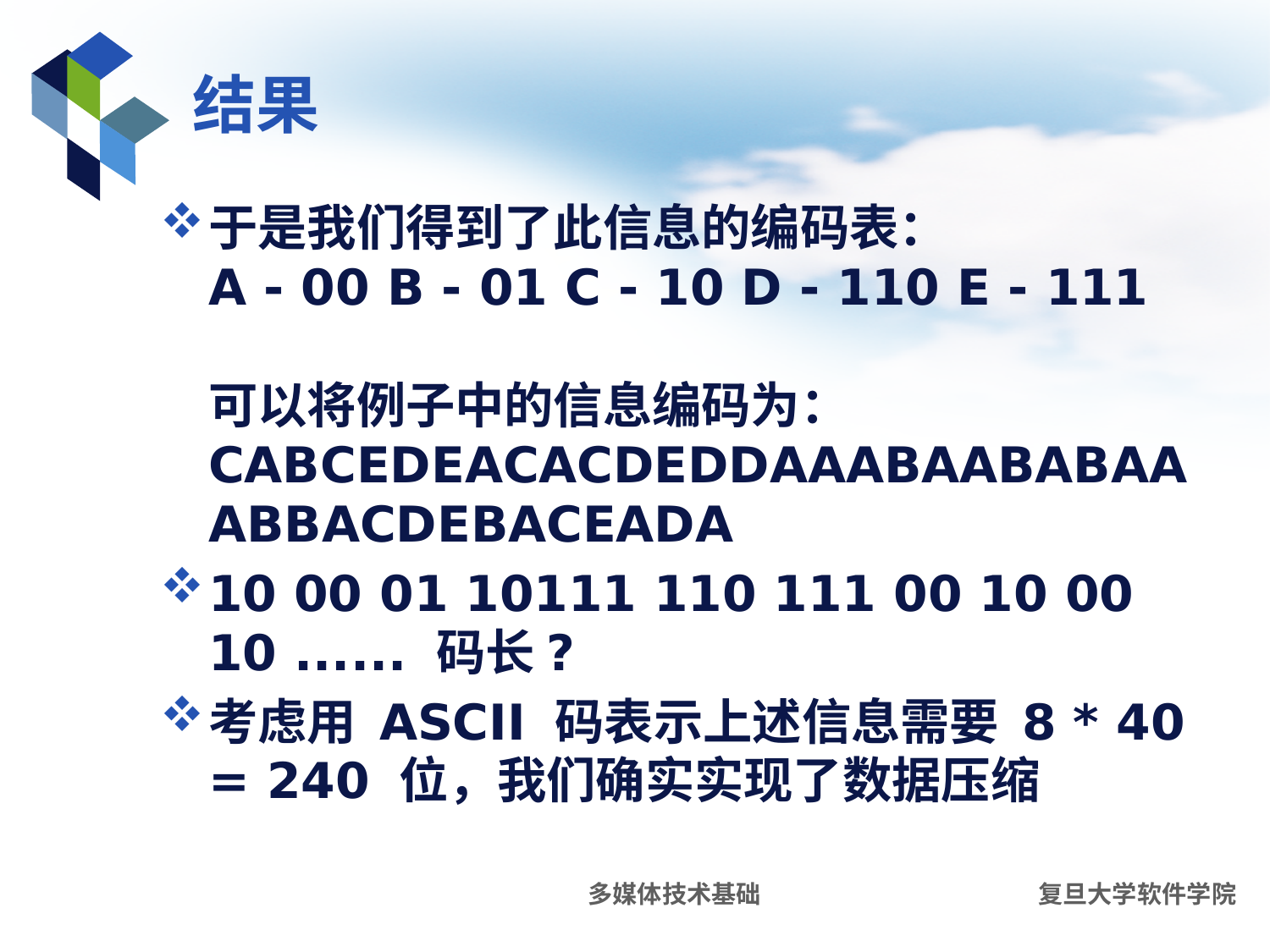

# 结果
于是我们得到了此信息的编码表：
A - 00 B - 01 C - 10 D - 110 E - 111
可以将例子中的信息编码为：
cabcedeacacdeddaaabaababaaabbacdebaceada
10 00 01 10111 110 111 00 10 00 10 ...... 码长?
考虑用 ASCII 码表示上述信息需要 8 * 40 = 240 位，我们确实实现了数据压缩
多媒体技术基础